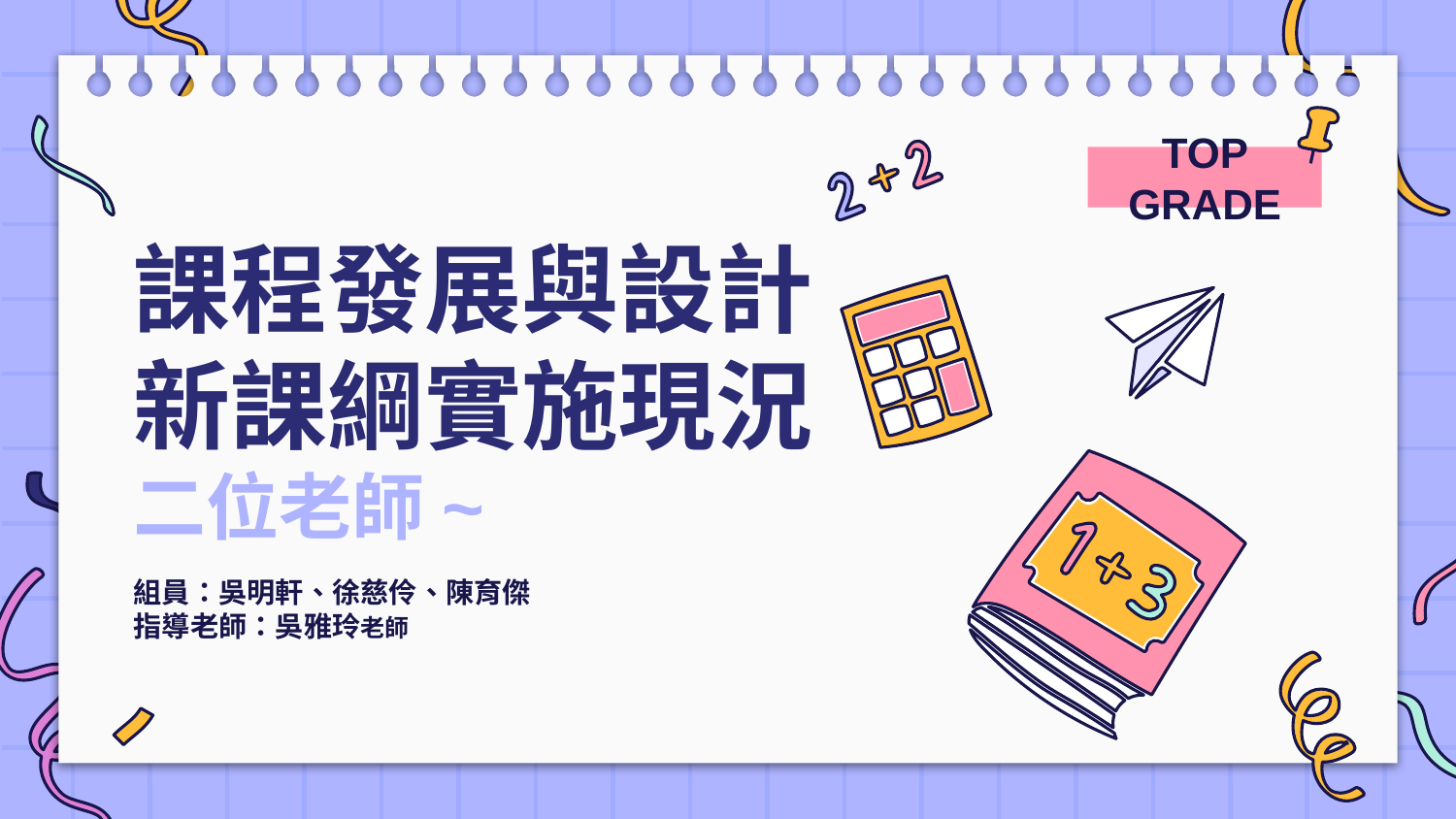

TOP GRADE
# 課程發展與設計 新課綱實施現況 二位老師~

組員：吳明軒、徐慈伶、陳育傑
指導老師：吳雅玲老師